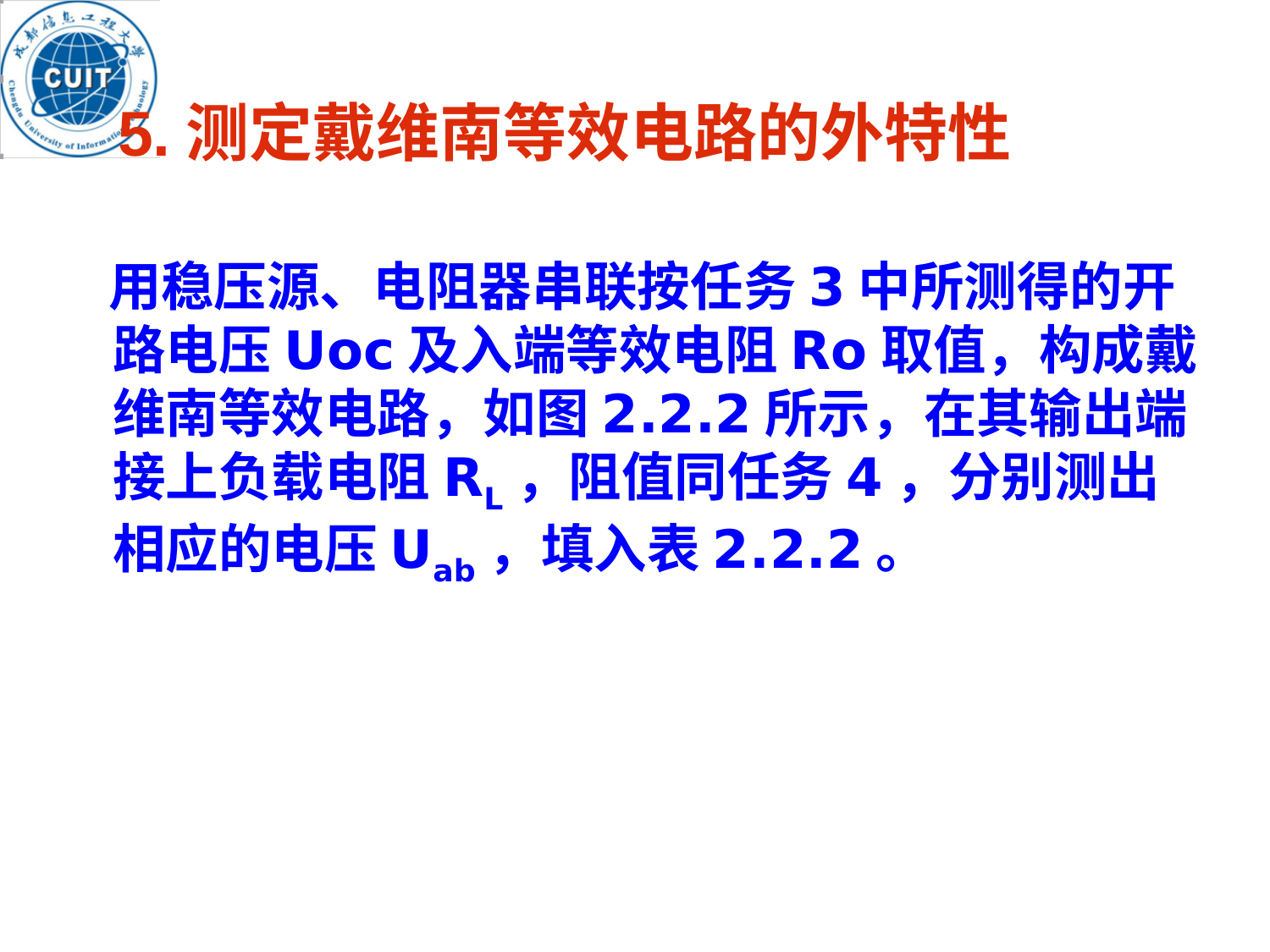

5.测定戴维南等效电路的外特性

    用稳压源、电阻器串联按任务3中所测得的开路电压Uoc及入端等效电阻Ro取值，构成戴维南等效电路，如图2.2.2所示，在其输出端接上负载电阻RL，阻值同任务4，分别测出相应的电压Uab，填入表2.2.2。